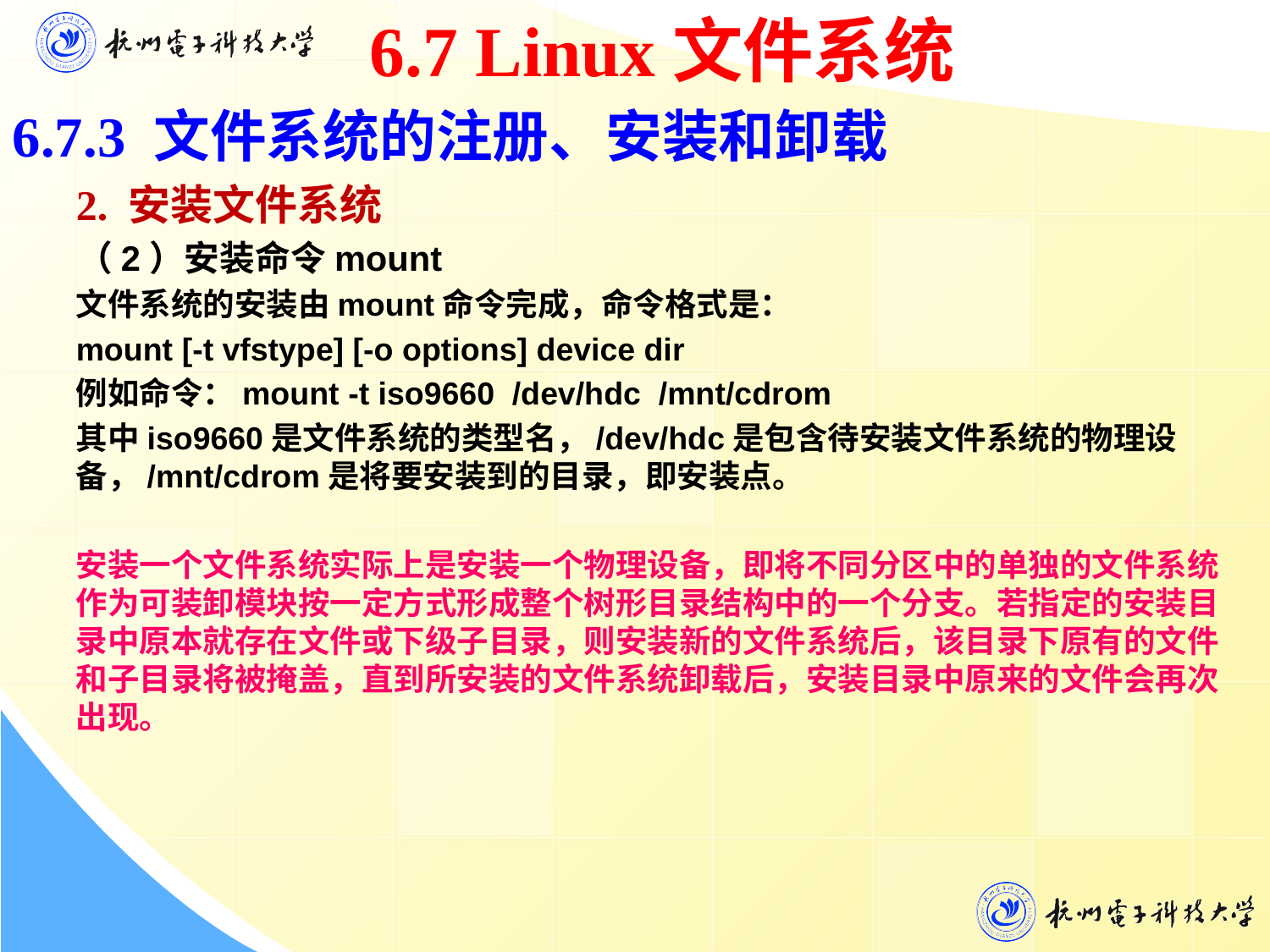

6.7 Linux文件系统
6.7.3 文件系统的注册、安装和卸载
      2. 安装文件系统
       （2）安装命令mount
文件系统的安装由mount命令完成，命令格式是：
mount [-t vfstype] [-o options] device dir
例如命令：mount -t iso9660  /dev/hdc  /mnt/cdrom
其中iso9660是文件系统的类型名，/dev/hdc是包含待安装文件系统的物理设备，/mnt/cdrom是将要安装到的目录，即安装点。

安装一个文件系统实际上是安装一个物理设备，即将不同分区中的单独的文件系统作为可装卸模块按一定方式形成整个树形目录结构中的一个分支。若指定的安装目录中原本就存在文件或下级子目录，则安装新的文件系统后，该目录下原有的文件和子目录将被掩盖，直到所安装的文件系统卸载后，安装目录中原来的文件会再次出现。